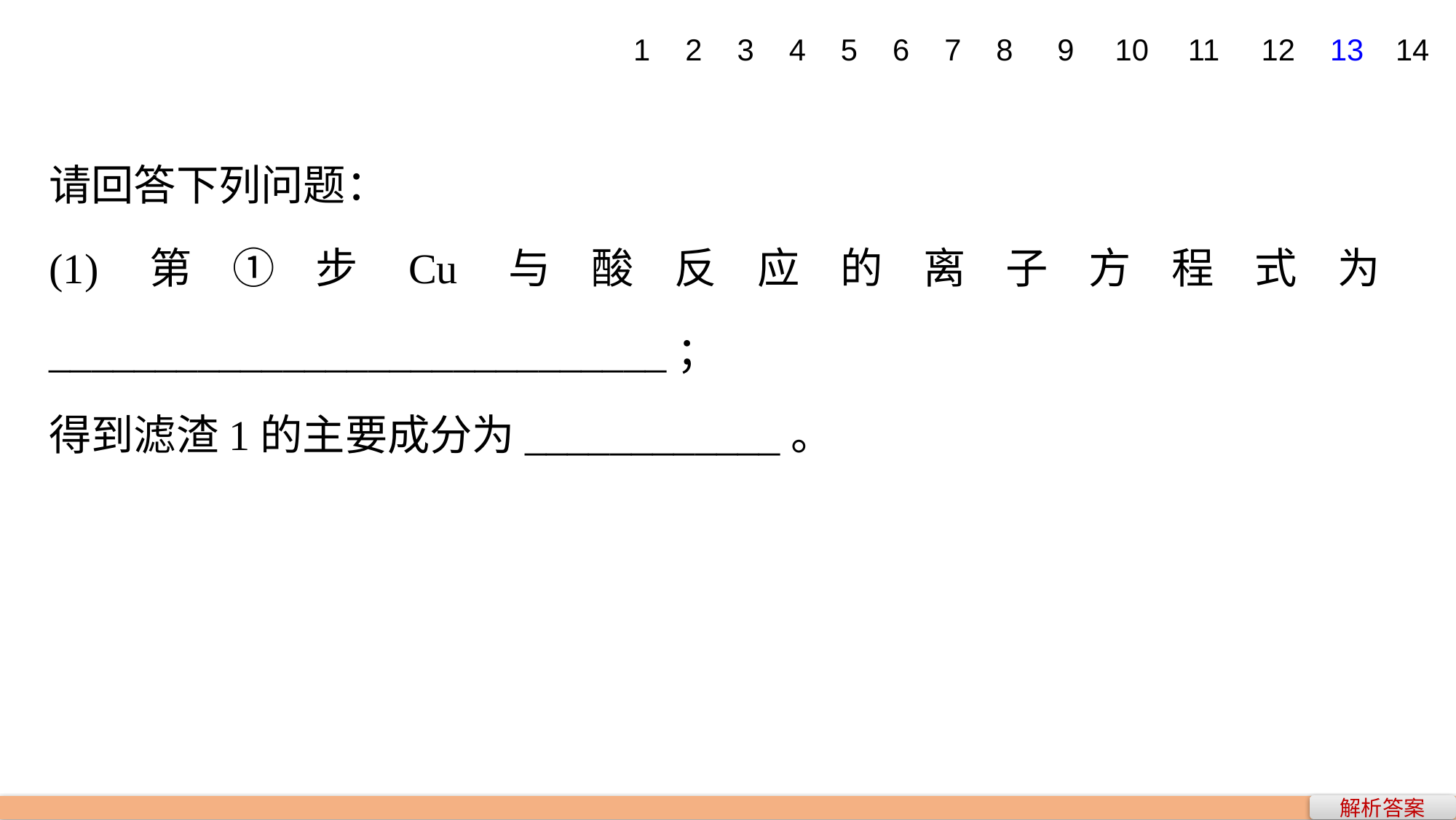

1
2
3
4
5
6
7
8
9
10
11
12
13
14
请回答下列问题：
(1)第①步Cu与酸反应的离子方程式为_____________________________；
得到滤渣1的主要成分为____________。
解析答案